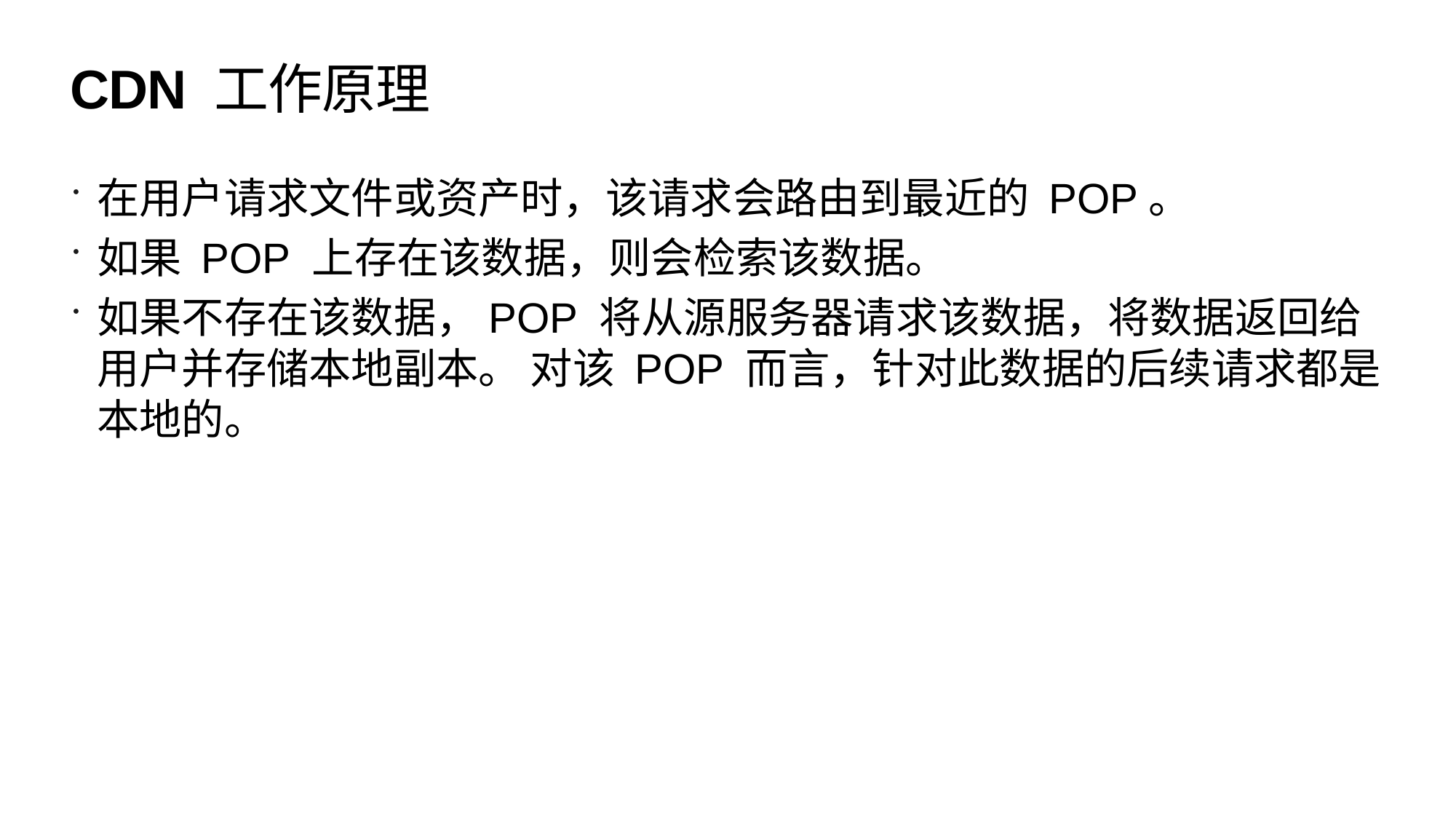

# CDN 工作原理
在用户请求文件或资产时，该请求会路由到最近的 POP。
如果 POP 上存在该数据，则会检索该数据。
如果不存在该数据，POP 将从源服务器请求该数据，将数据返回给用户并存储本地副本。 对该 POP 而言，针对此数据的后续请求都是本地的。